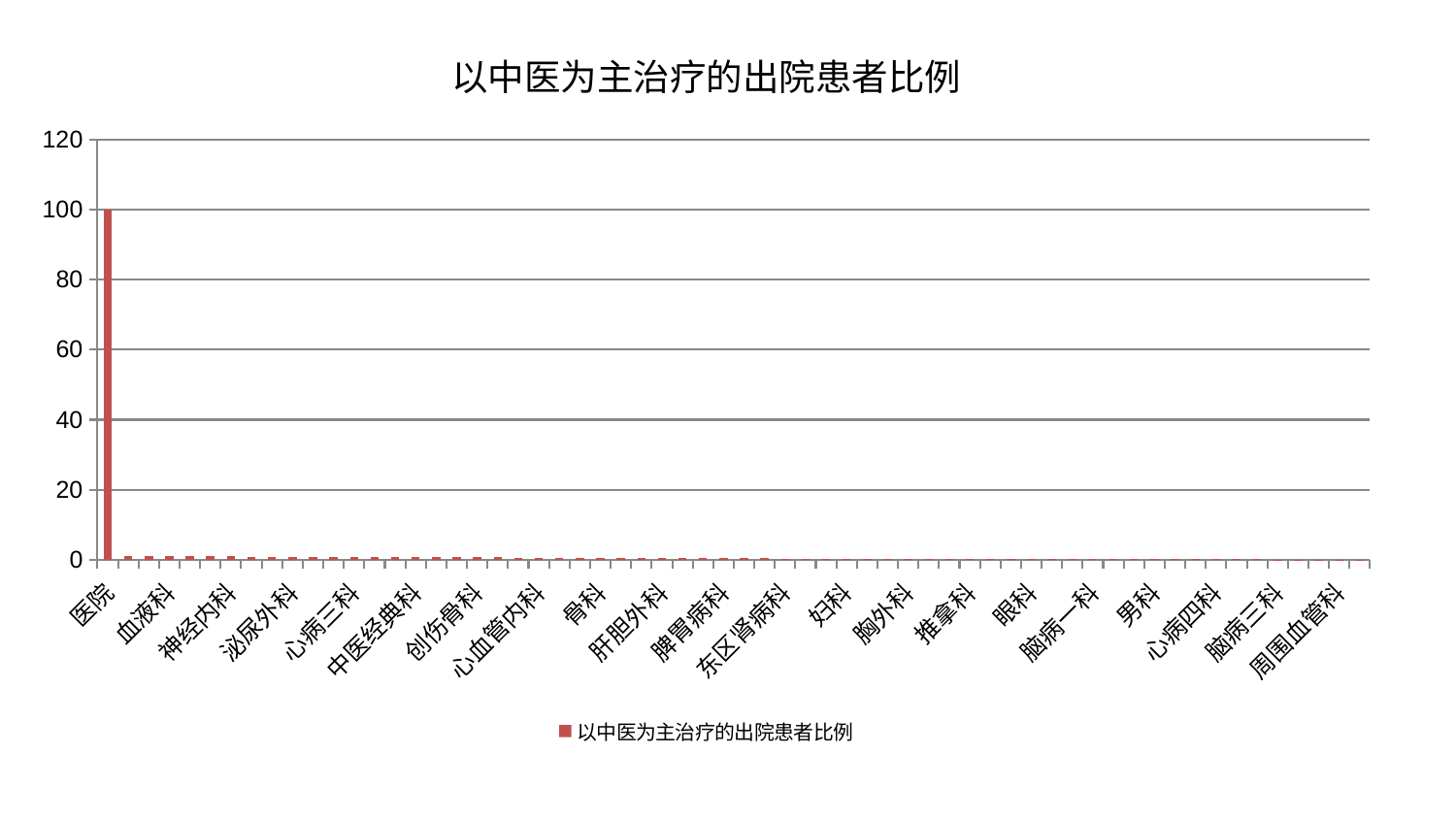

### Chart: 以中医为主治疗的出院患者比例

| Category | 以中医为主治疗的出院患者比例 |
|---|---|
| 医院 | 100.0 |
| 微创骨科 | 1.0401031078726881 |
| 耳鼻喉科 | 1.012721210494598 |
| 血液科 | 0.9950308520703246 |
| 消化内科 | 0.970533936260847 |
| 小儿骨科 | 0.9509598431720664 |
| 神经内科 | 0.9401196572020505 |
| 内分泌科 | 0.9020233813045238 |
| 风湿病科 | 0.8536685734764274 |
| 泌尿外科 | 0.8495395304635245 |
| 康复科 | 0.8325406783084348 |
| 产科 | 0.8140195633210332 |
| 心病三科 | 0.8041959511492996 |
| 口腔科 | 0.8008654359277529 |
| 东区重症医学科 | 0.7999843486941026 |
| 中医经典科 | 0.7853904152995655 |
| 妇科妇二科合并 | 0.75588705487526 |
| 运动损伤骨科 | 0.7092278918905666 |
| 创伤骨科 | 0.7086896848384927 |
| 美容皮肤科 | 0.6541495318092307 |
| 肾病科 | 0.6096478451819599 |
| 心血管内科 | 0.6018116280500031 |
| 神经外科 | 0.5654092092110913 |
| 西区重症医学科 | 0.5561651074177443 |
| 骨科 | 0.5355051839287784 |
| 脊柱骨科 | 0.5252786475443074 |
| 老年医学科 | 0.5169752640112897 |
| 肝胆外科 | 0.5042839939803629 |
| 小儿推拿科 | 0.5001763986161738 |
| 肝病科 | 0.4348722593183023 |
| 脾胃病科 | 0.42501538140939726 |
| 综合内科 | 0.42499856533230645 |
| 关节骨科 | 0.37436014356352254 |
| 东区肾病科 | 0.35689928397893095 |
| 肛肠科 | 0.35334187018961966 |
| 妇二科 | 0.3491436853233223 |
| 妇科 | 0.31831657219868736 |
| 心病一科 | 0.3101448385940849 |
| 脑病二科 | 0.24796885597353782 |
| 胸外科 | 0.24750010575224365 |
| 心病二科 | 0.24347226786437942 |
| 肾脏内科 | 0.2381245864153001 |
| 推拿科 | 0.22939785560050047 |
| 乳腺甲状腺外科 | 0.22875150393755594 |
| 普通外科 | 0.2176000500872041 |
| 眼科 | 0.21246717009960725 |
| 中医外治中心 | 0.20545698139844132 |
| 身心医学科 | 0.18220369994275856 |
| 脑病一科 | 0.18062214829892637 |
| 显微骨科 | 0.15571776997149792 |
| 皮肤科 | 0.13873389401148792 |
| 男科 | 0.1374099207923976 |
| 肿瘤内科 | 0.13459881942963048 |
| 儿科 | 0.12762539329984338 |
| 心病四科 | 0.09622339967839448 |
| 脾胃科消化科合并 | 0.09239361255174533 |
| 重症医学科 | 0.09069809285589564 |
| 脑病三科 | 0.037926424990702125 |
| 治未病中心 | 0.03074207162298109 |
| 针灸科 | 0.025532278295680094 |
| 周围血管科 | 0.02391739248455857 |
| 呼吸内科 | 0.005517059312982215 |
99